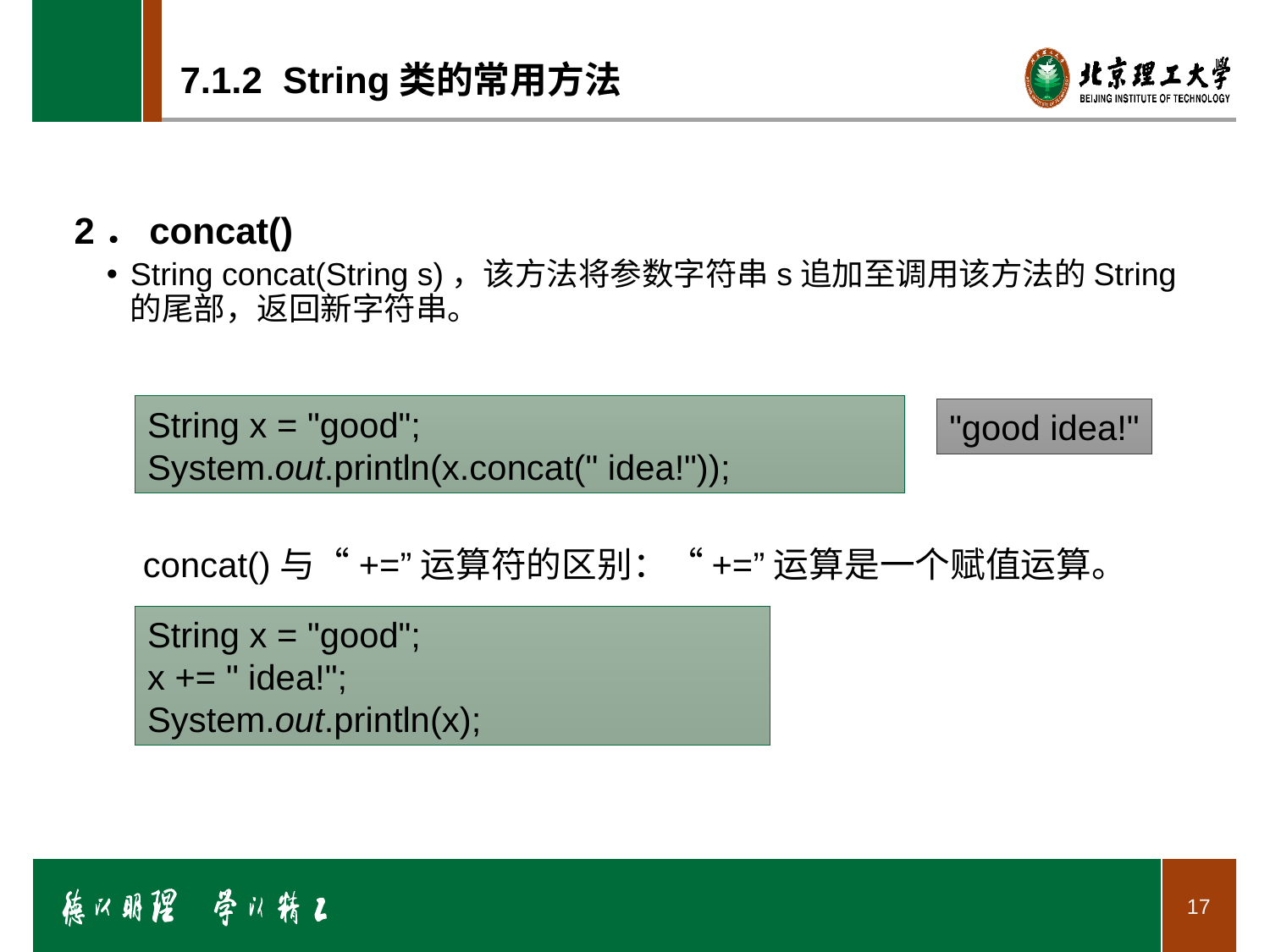

# 7.1.2  String类的常用方法
2．concat()
String concat(String s)，该方法将参数字符串s追加至调用该方法的String的尾部，返回新字符串。
String x = "good";
System.out.println(x.concat(" idea!"));
"good idea!"
concat()与“+=”运算符的区别：“+=”运算是一个赋值运算。
String x = "good";
x += " idea!";
System.out.println(x);